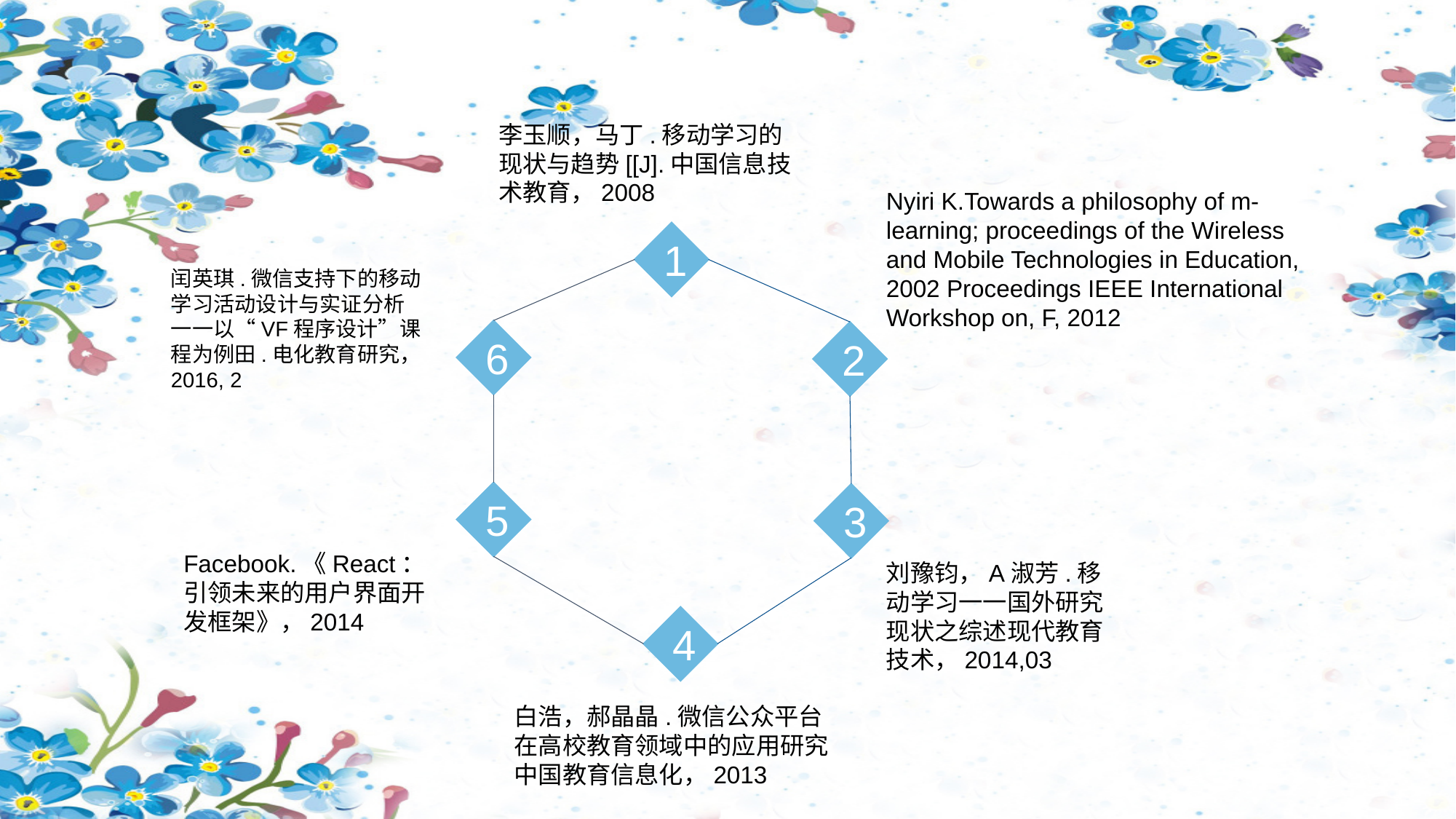

李玉顺，马丁.移动学习的现状与趋势[[J].中国信息技术教育，2008
Nyiri K.Towards a philosophy of m-learning; proceedings of the Wireless and Mobile Technologies in Education, 2002 Proceedings IEEE International Workshop on, F, 2012
1
闰英琪.微信支持下的移动学习活动设计与实证分析一一以“VF程序设计”课程为例田.电化教育研究，2016, 2
6
2
5
3
Facebook.《React：引领未来的用户界面开发框架》，2014
刘豫钧，A淑芳.移动学习一一国外研究现状之综述现代教育技术，2014,03
4
白浩，郝晶晶.微信公众平台在高校教育领域中的应用研究中国教育信息化，2013